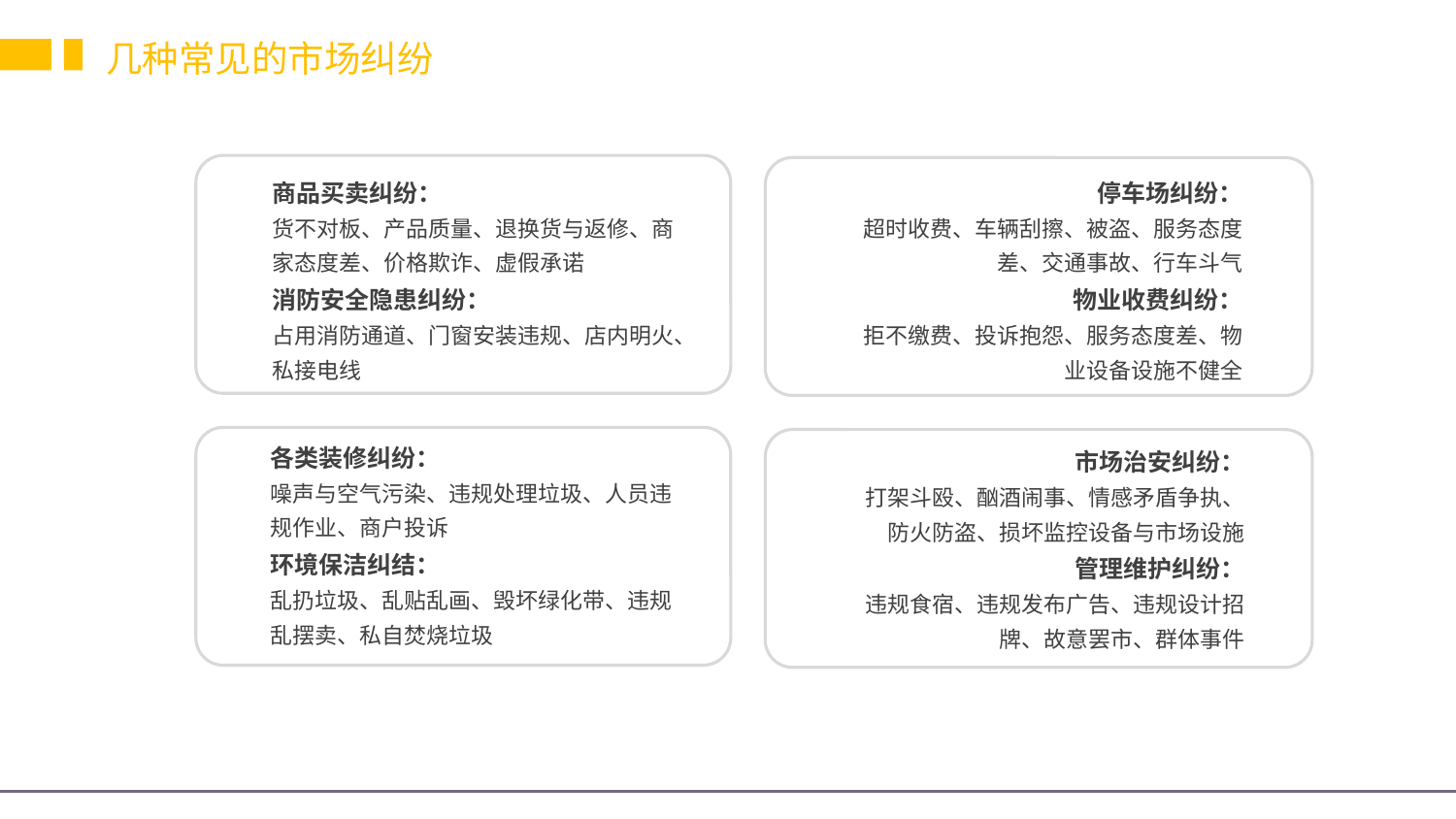

几种常见的市场纠纷

商品买卖纠纷：
货不对板、产品质量、退换货与返修、商家态度差、价格欺诈、虚假承诺
消防安全隐患纠纷：
占用消防通道、门窗安装违规、店内明火、私接电线
停车场纠纷：
超时收费、车辆刮擦、被盗、服务态度差、交通事故、行车斗气
物业收费纠纷：
拒不缴费、投诉抱怨、服务态度差、物业设备设施不健全
各类装修纠纷：
噪声与空气污染、违规处理垃圾、人员违规作业、商户投诉
环境保洁纠结：
乱扔垃圾、乱贴乱画、毁坏绿化带、违规乱摆卖、私自焚烧垃圾

市场治安纠纷：
打架斗殴、酗酒闹事、情感矛盾争执、防火防盗、损坏监控设备与市场设施
管理维护纠纷：
违规食宿、违规发布广告、违规设计招牌、故意罢市、群体事件